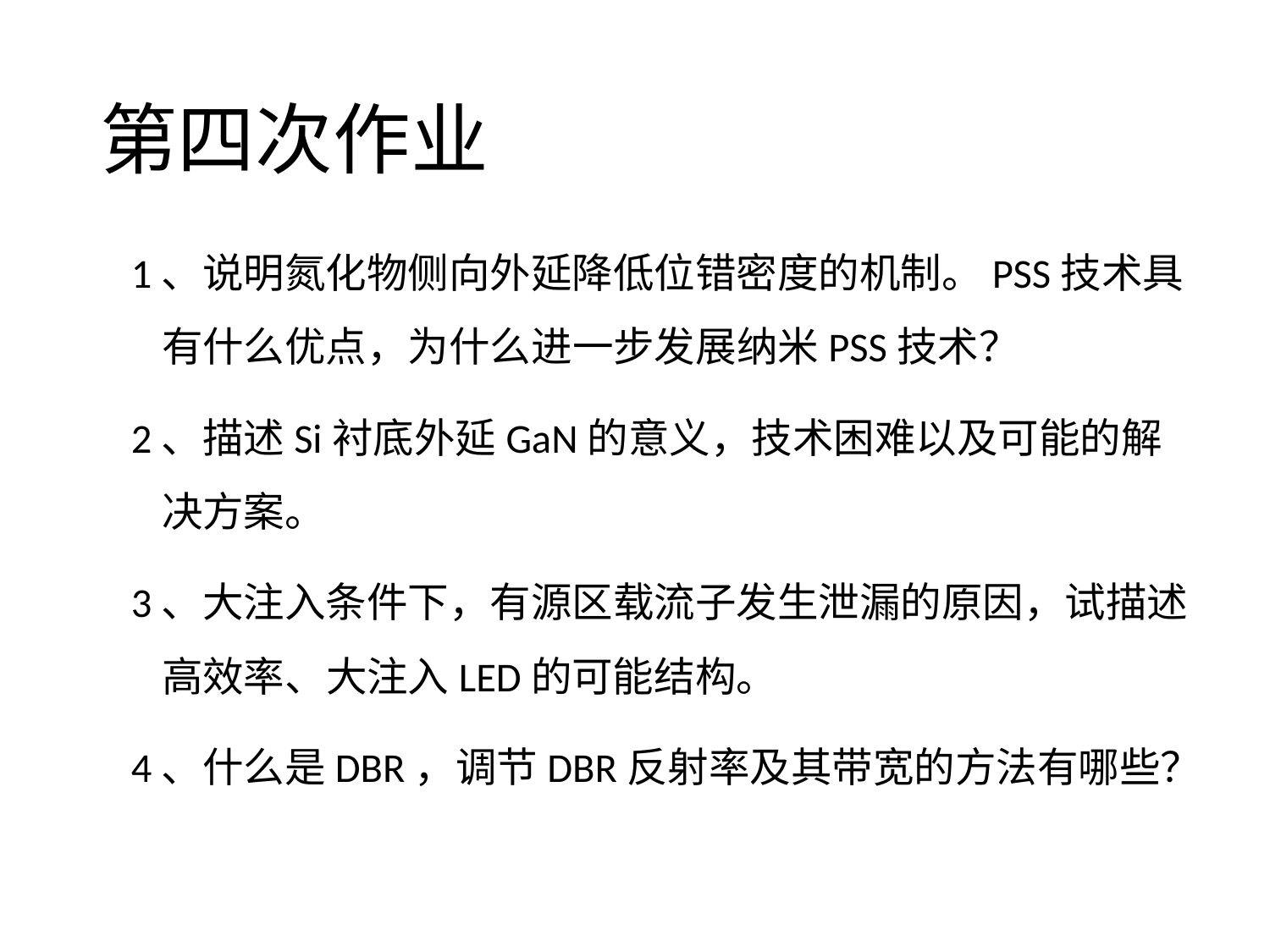

# 第四次作业
1、说明氮化物侧向外延降低位错密度的机制。PSS技术具有什么优点，为什么进一步发展纳米PSS技术？
2、描述Si衬底外延GaN的意义，技术困难以及可能的解决方案。
3、大注入条件下，有源区载流子发生泄漏的原因，试描述高效率、大注入LED的可能结构。
4、什么是DBR，调节DBR反射率及其带宽的方法有哪些？